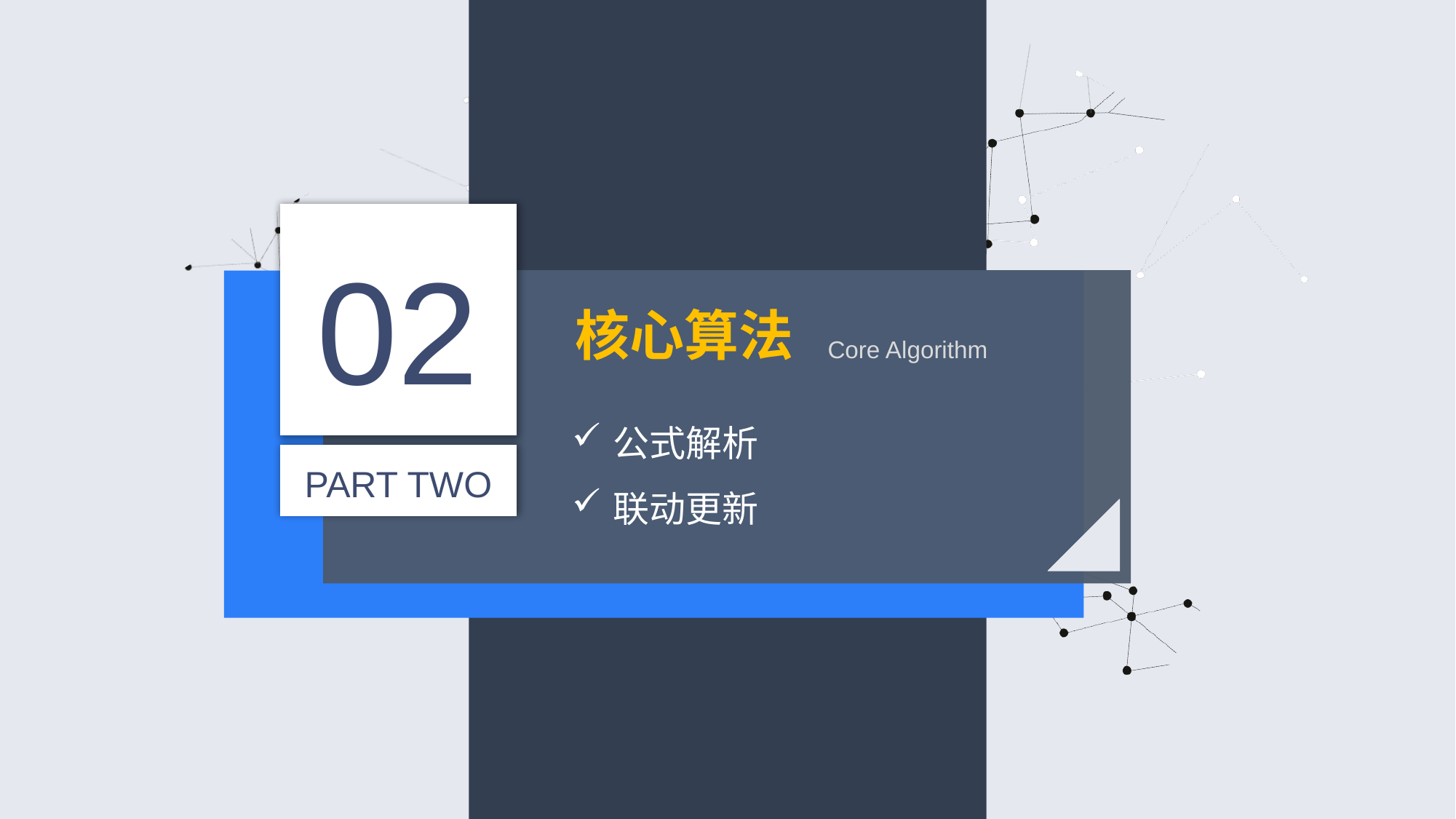

02

核心算法
Core Algorithm
公式解析
联动更新

PART TWO